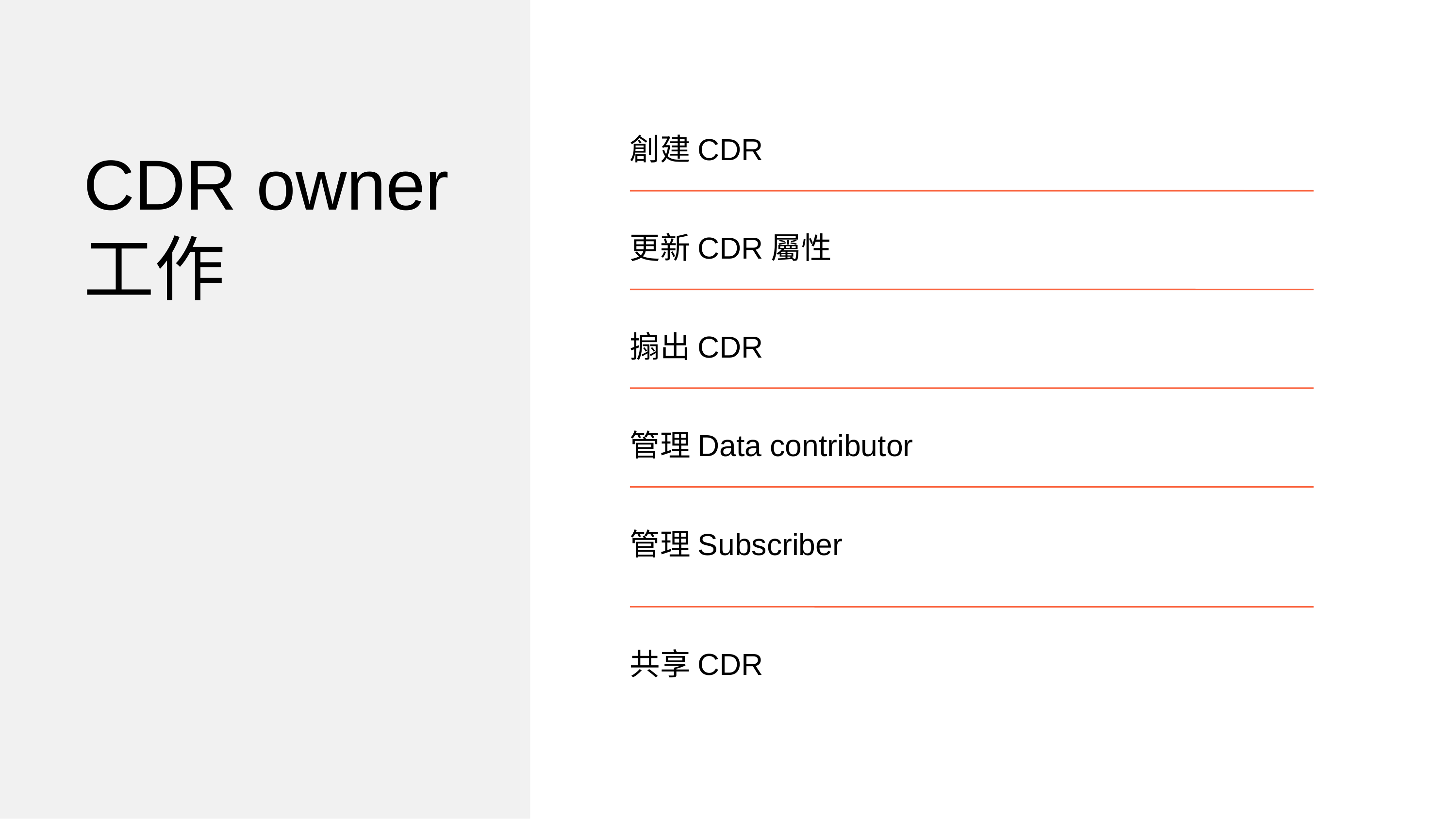

創建CDR
CDR owner 工作

更新CDR屬性

搧出CDR

管理Data contributor

管理Subscriber

共享CDR